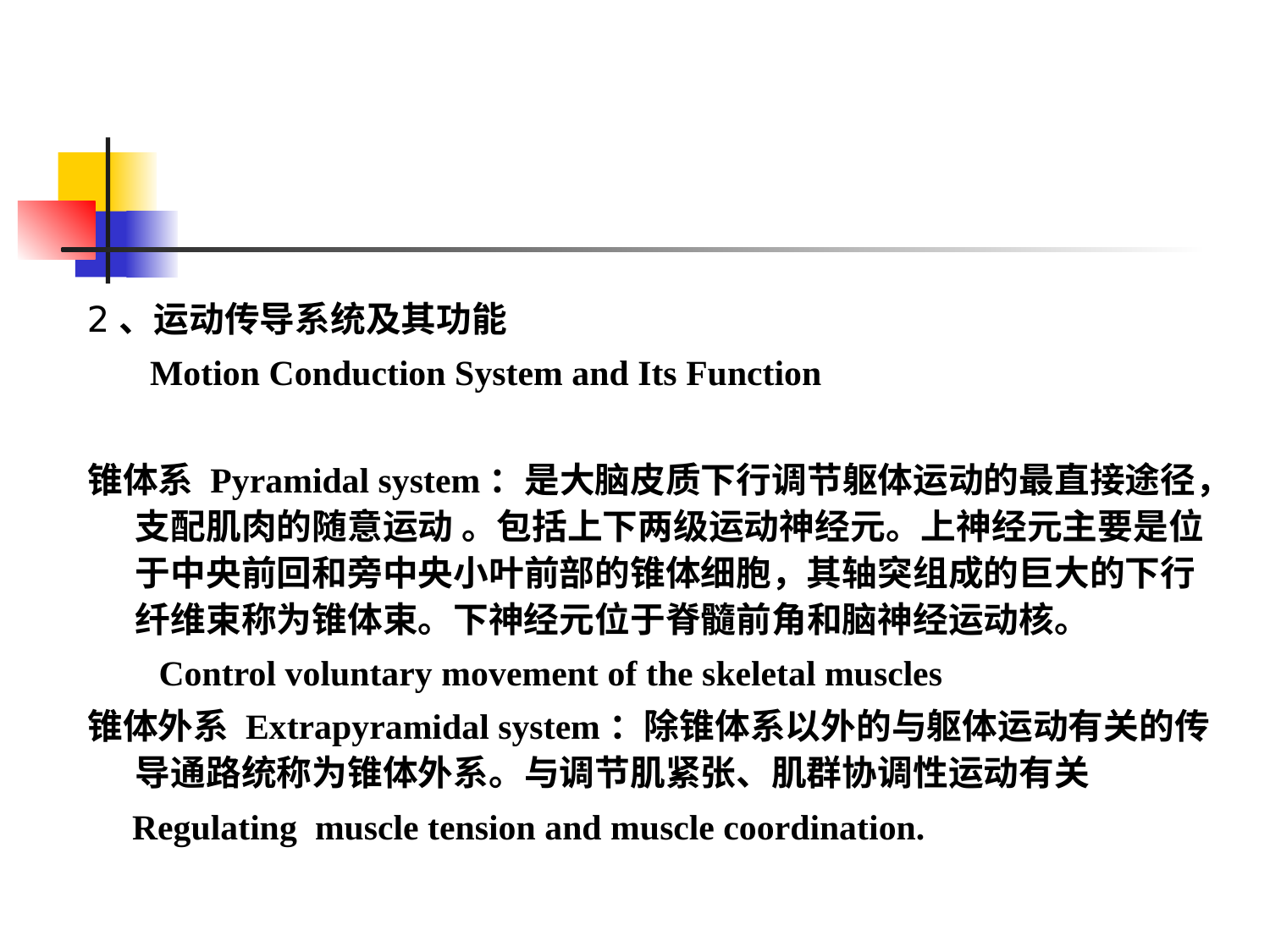

#
2、运动传导系统及其功能
       Motion Conduction System and Its Function

锥体系 Pyramidal system：是大脑皮质下行调节躯体运动的最直接途径，支配肌肉的随意运动 。包括上下两级运动神经元。上神经元主要是位于中央前回和旁中央小叶前部的锥体细胞，其轴突组成的巨大的下行纤维束称为锥体束。下神经元位于脊髓前角和脑神经运动核。
        Control voluntary movement of the skeletal muscles
锥体外系 Extrapyramidal system：除锥体系以外的与躯体运动有关的传导通路统称为锥体外系。与调节肌紧张、肌群协调性运动有关
     Regulating  muscle tension and muscle coordination.